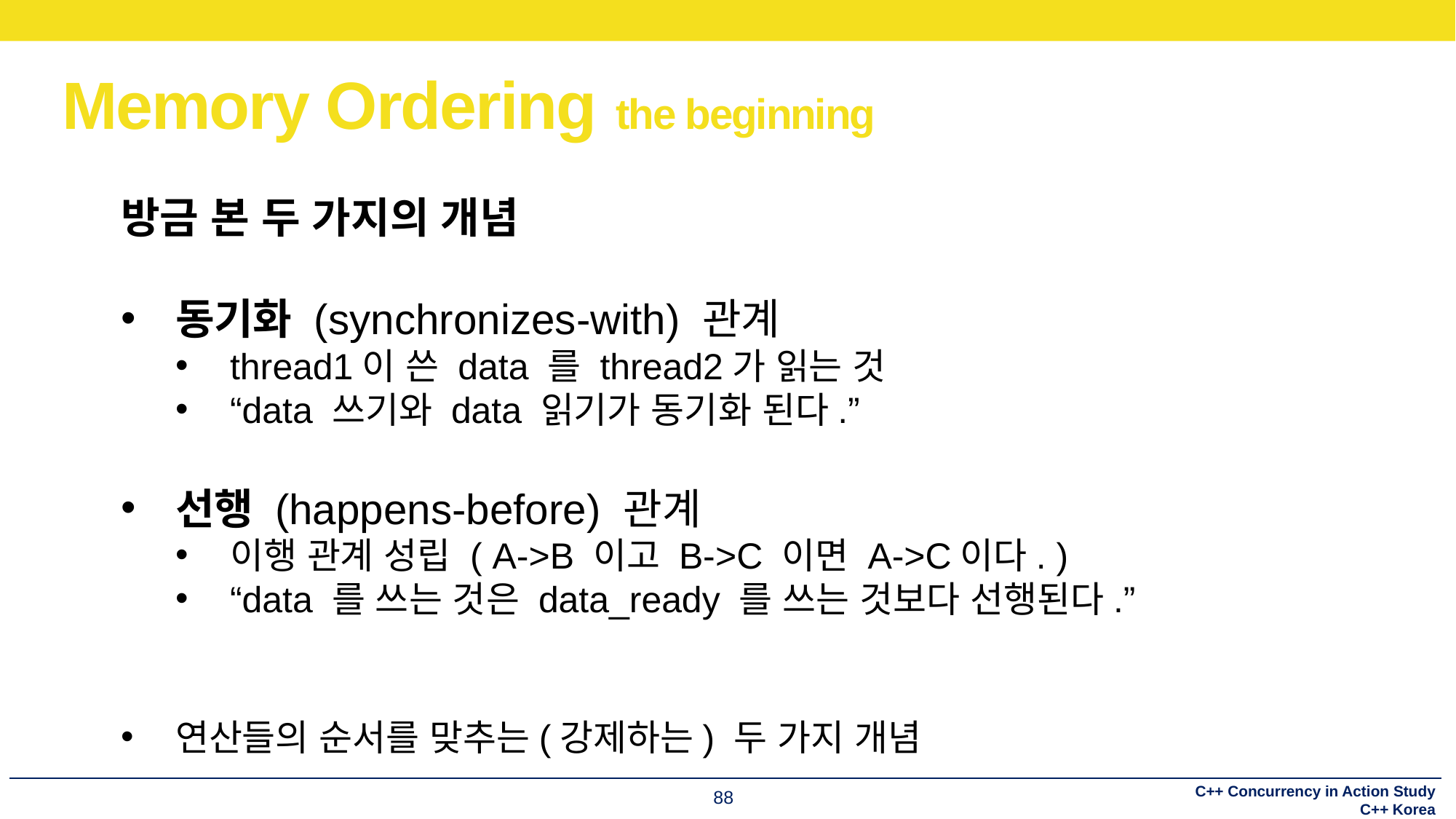

# Memory Ordering the beginning
방금 본 두 가지의 개념

동기화 (synchronizes-with) 관계
thread1이 쓴 data 를 thread2가 읽는 것
“data 쓰기와 data 읽기가 동기화 된다.”

선행 (happens-before) 관계
이행 관계 성립 ( A->B 이고 B->C 이면 A->C이다. )
“data 를 쓰는 것은 data_ready 를 쓰는 것보다 선행된다.”

연산들의 순서를 맞추는(강제하는) 두 가지 개념
88